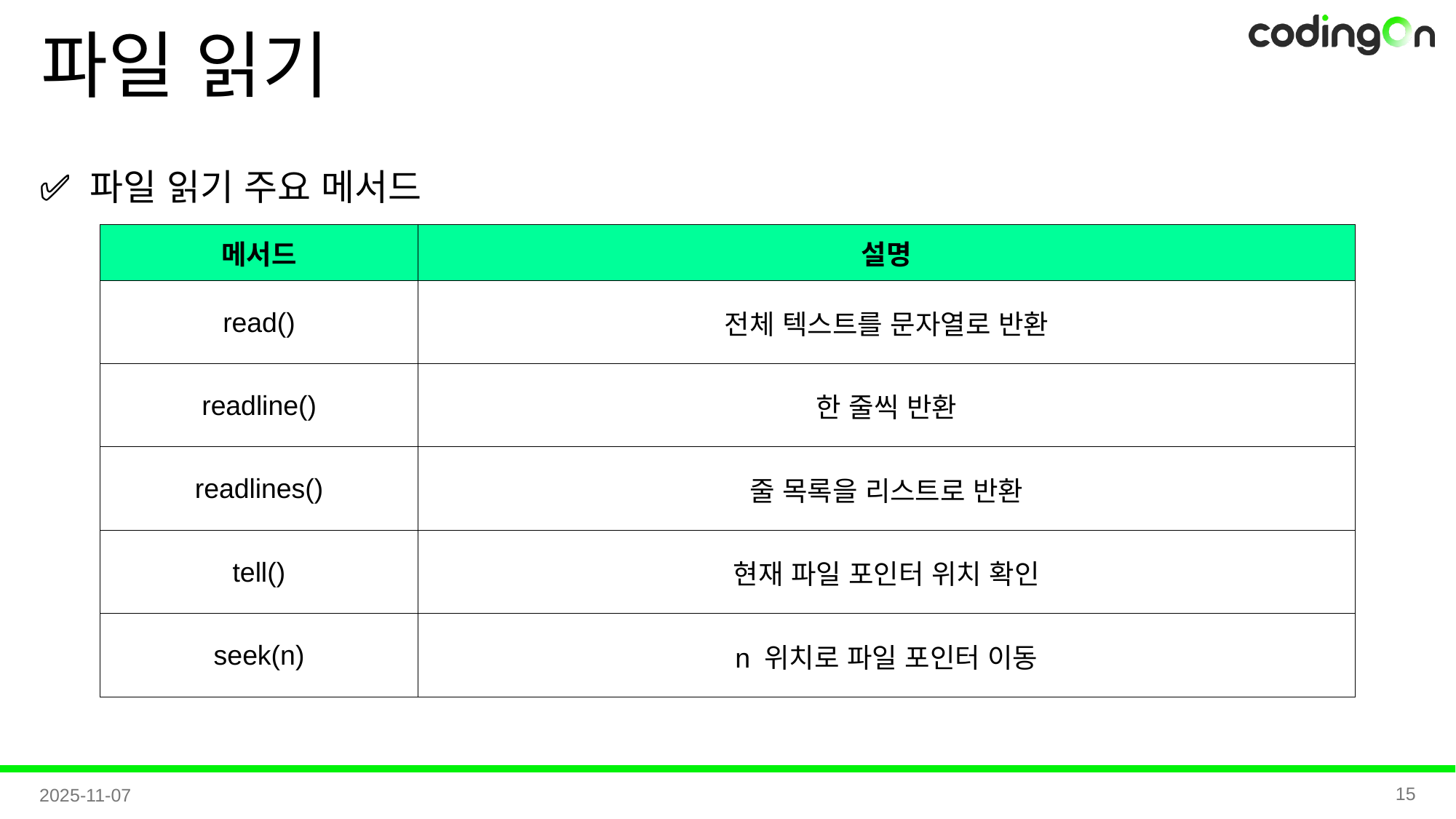

# 파일 읽기
✅ 파일 읽기 주요 메서드
| 메서드 | 설명 |
| --- | --- |
| read() | 전체 텍스트를 문자열로 반환 |
| readline() | 한 줄씩 반환 |
| readlines() | 줄 목록을 리스트로 반환 |
| tell() | 현재 파일 포인터 위치 확인 |
| seek(n) | n 위치로 파일 포인터 이동 |

15
2025-11-07